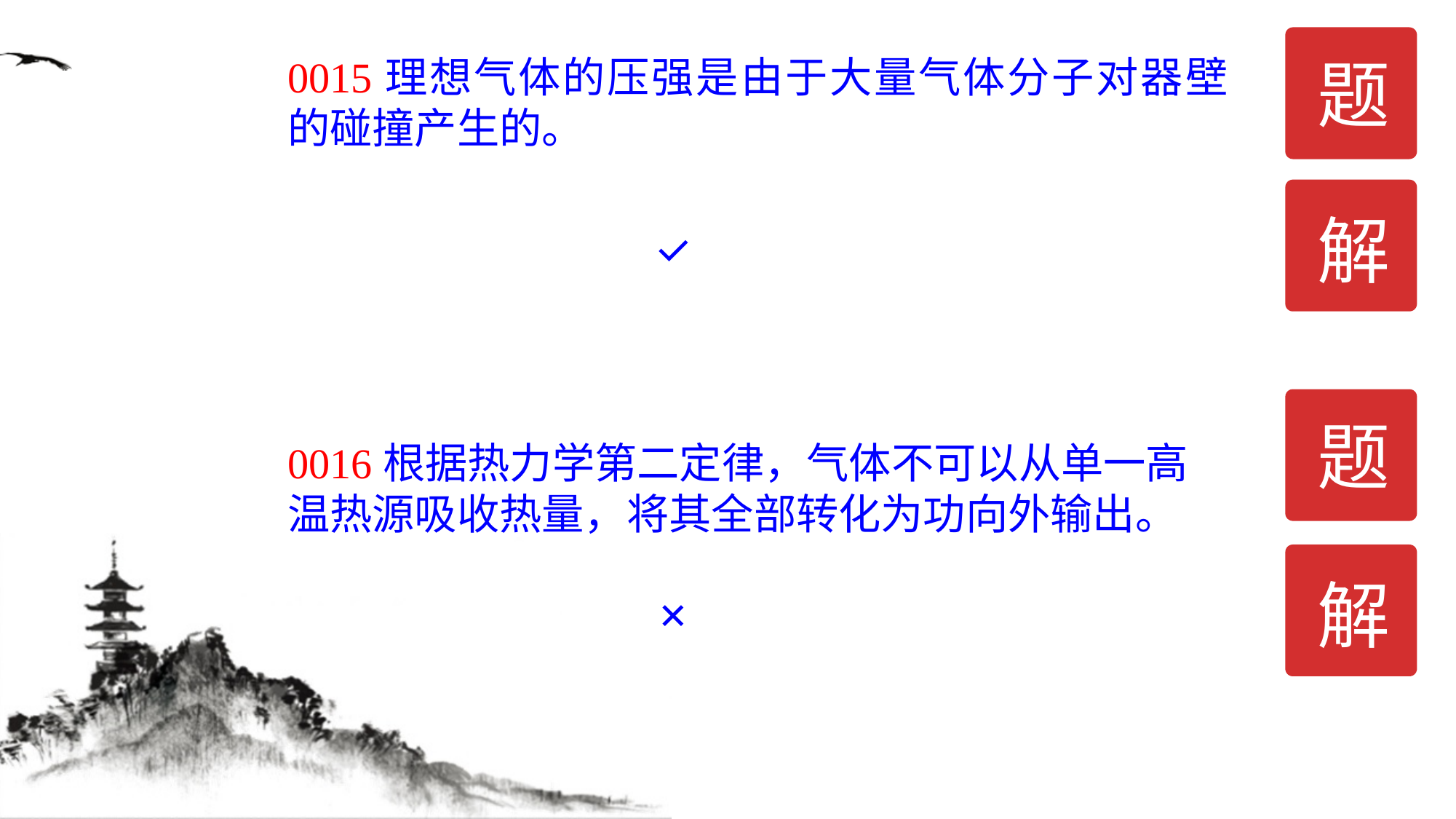

题
0015理想气体的压强是由于大量气体分子对器壁的碰撞产生的。

解
✓

题
0016根据热力学第二定律，气体不可以从单一高温热源吸收热量，将其全部转化为功向外输出。

解
✗